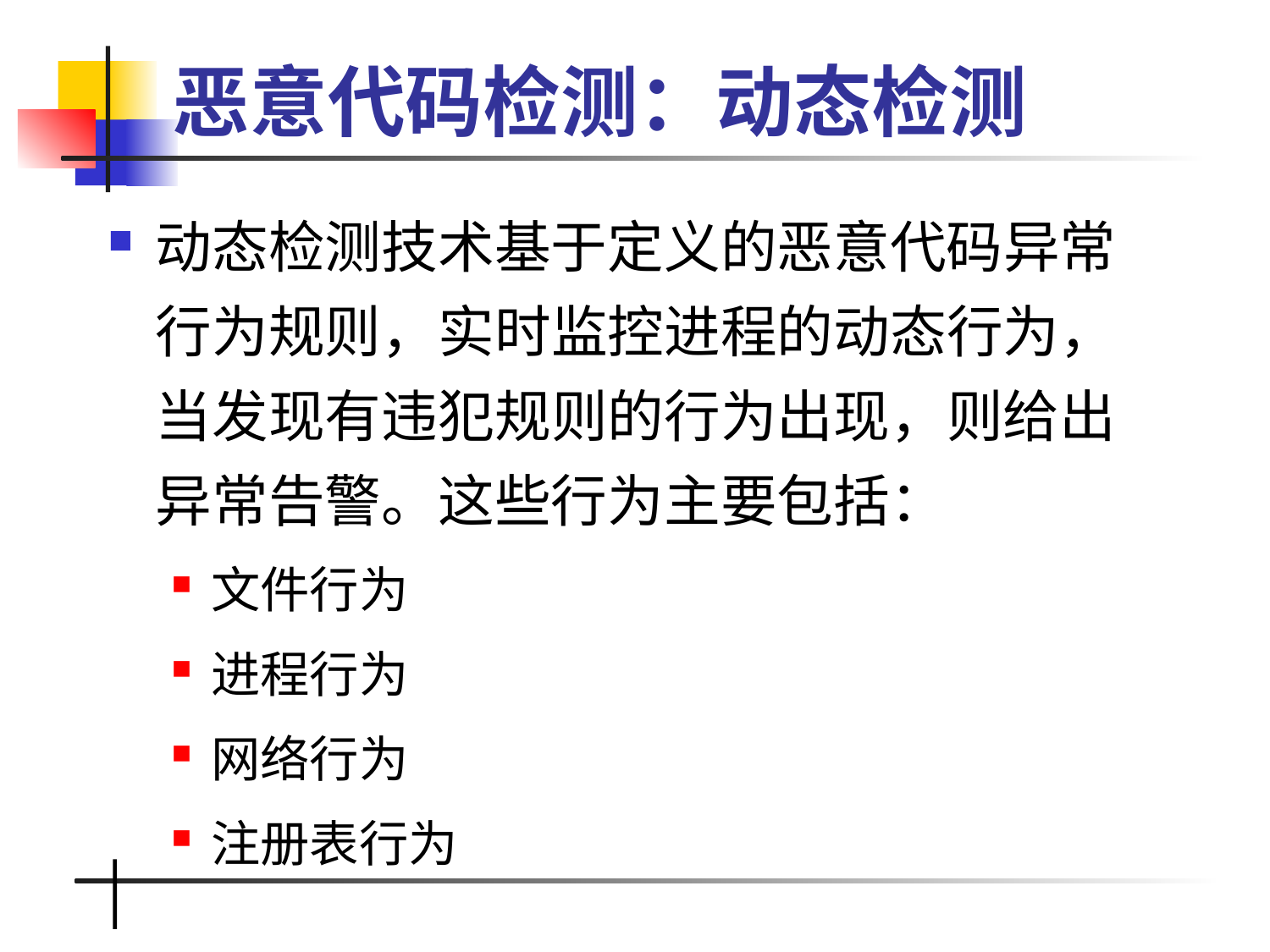

# 恶意代码检测：动态检测
动态检测技术基于定义的恶意代码异常行为规则，实时监控进程的动态行为，当发现有违犯规则的行为出现，则给出异常告警。这些行为主要包括：
文件行为
进程行为
网络行为
注册表行为